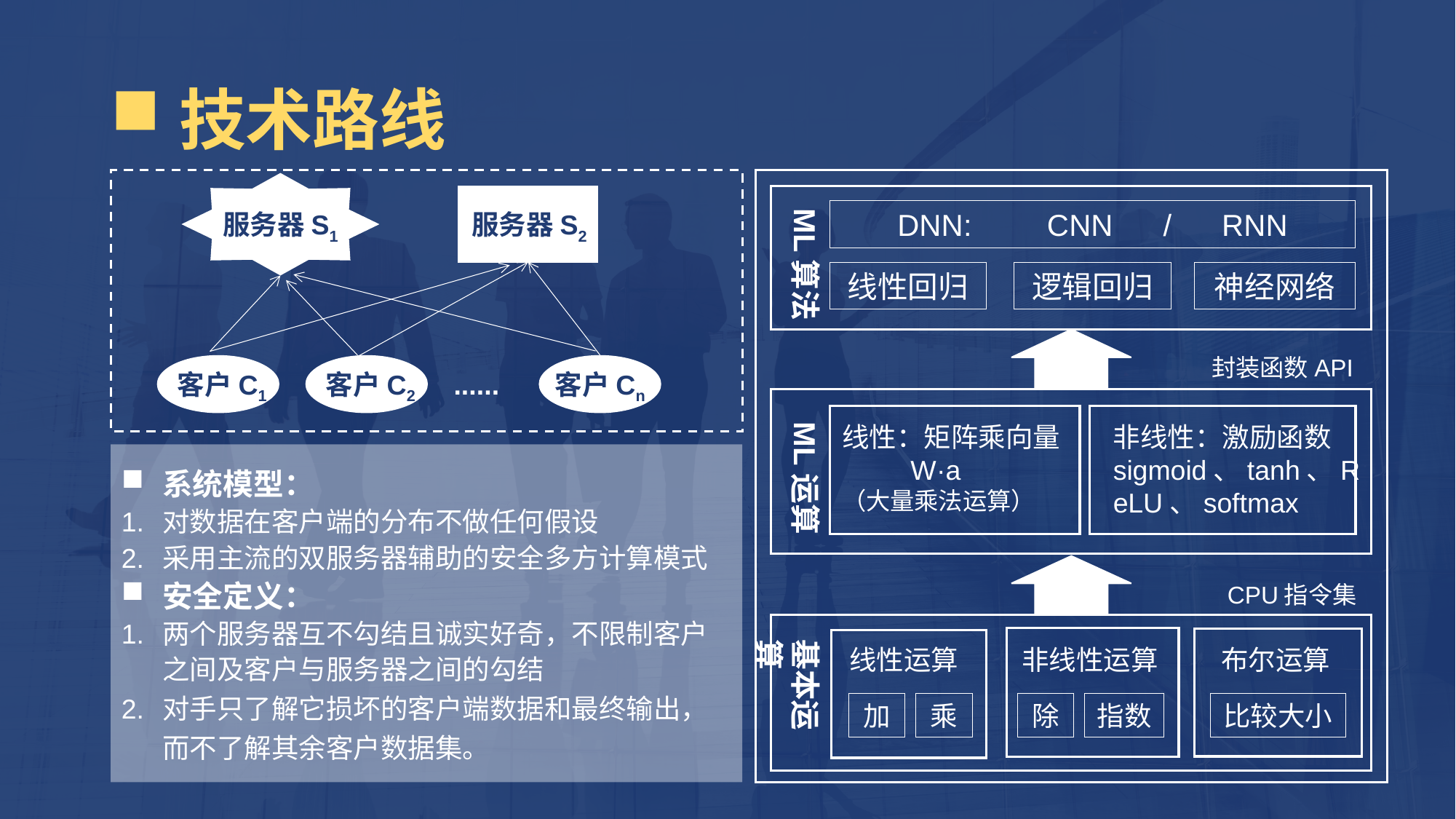

技术路线

服务器S1

ML算法
DNN:         CNN      /      RNN
服务器S2
线性回归
逻辑回归
神经网络

封装函数API

客户C1

客户C2

客户Cn
......

ML运算
线性：矩阵乘向量
         W·a
（大量乘法运算）
非线性：激励函数
sigmoid、tanh、ReLU、softmax

系统模型：
对数据在客户端的分布不做任何假设
采用主流的双服务器辅助的安全多方计算模式
安全定义：
两个服务器互不勾结且诚实好奇，不限制客户之间及客户与服务器之间的勾结
对手只了解它损坏的客户端数据和最终输出，而不了解其余客户数据集。

CPU指令集

基本运算

线性运算
非线性运算
布尔运算
加
乘
除
指数
比较大小